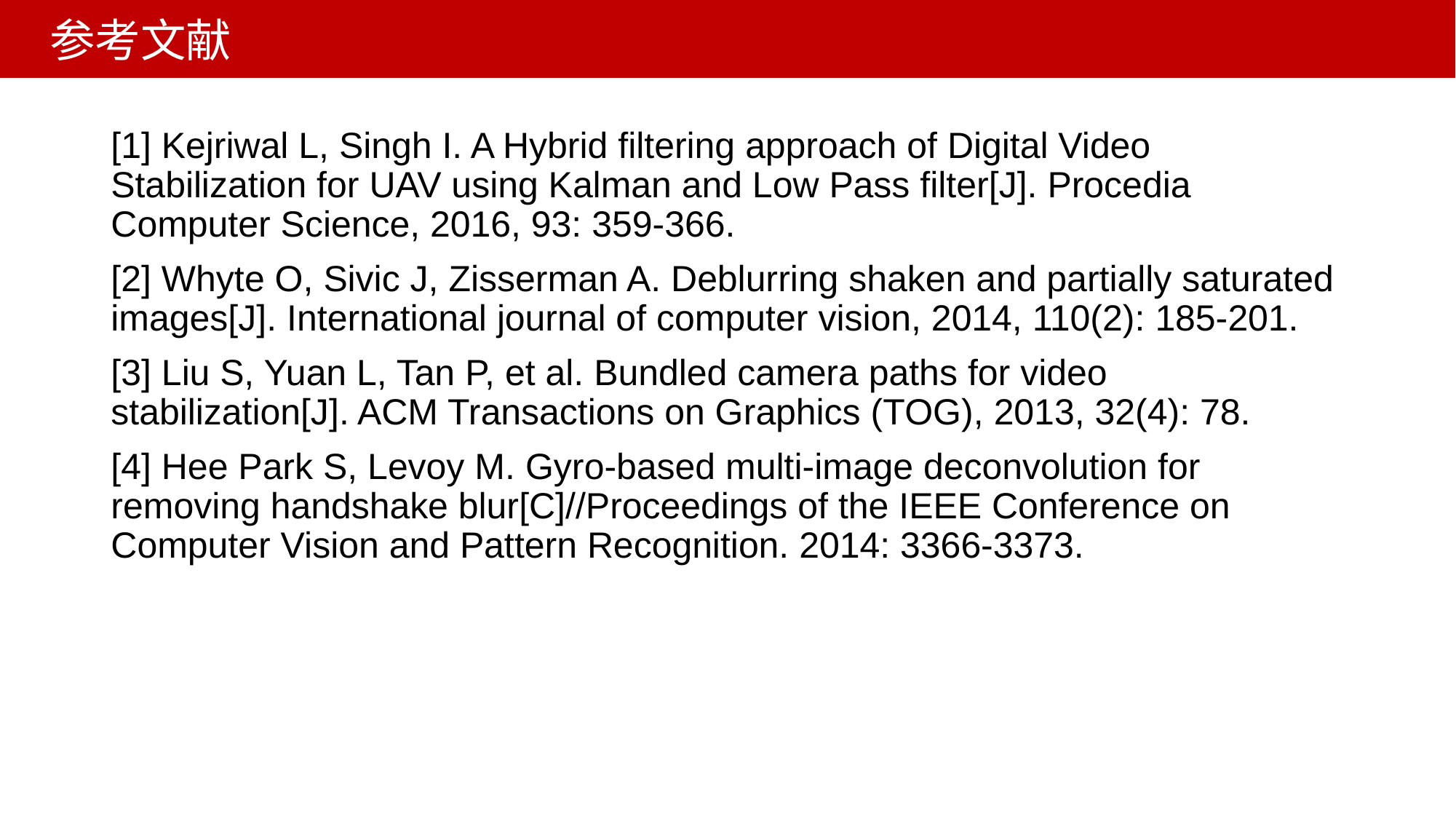

# 参考文献
[1] Kejriwal L, Singh I. A Hybrid filtering approach of Digital Video Stabilization for UAV using Kalman and Low Pass filter[J]. Procedia Computer Science, 2016, 93: 359-366.
[2] Whyte O, Sivic J, Zisserman A. Deblurring shaken and partially saturated images[J]. International journal of computer vision, 2014, 110(2): 185-201.
[3] Liu S, Yuan L, Tan P, et al. Bundled camera paths for video stabilization[J]. ACM Transactions on Graphics (TOG), 2013, 32(4): 78.
[4] Hee Park S, Levoy M. Gyro-based multi-image deconvolution for removing handshake blur[C]//Proceedings of the IEEE Conference on Computer Vision and Pattern Recognition. 2014: 3366-3373.